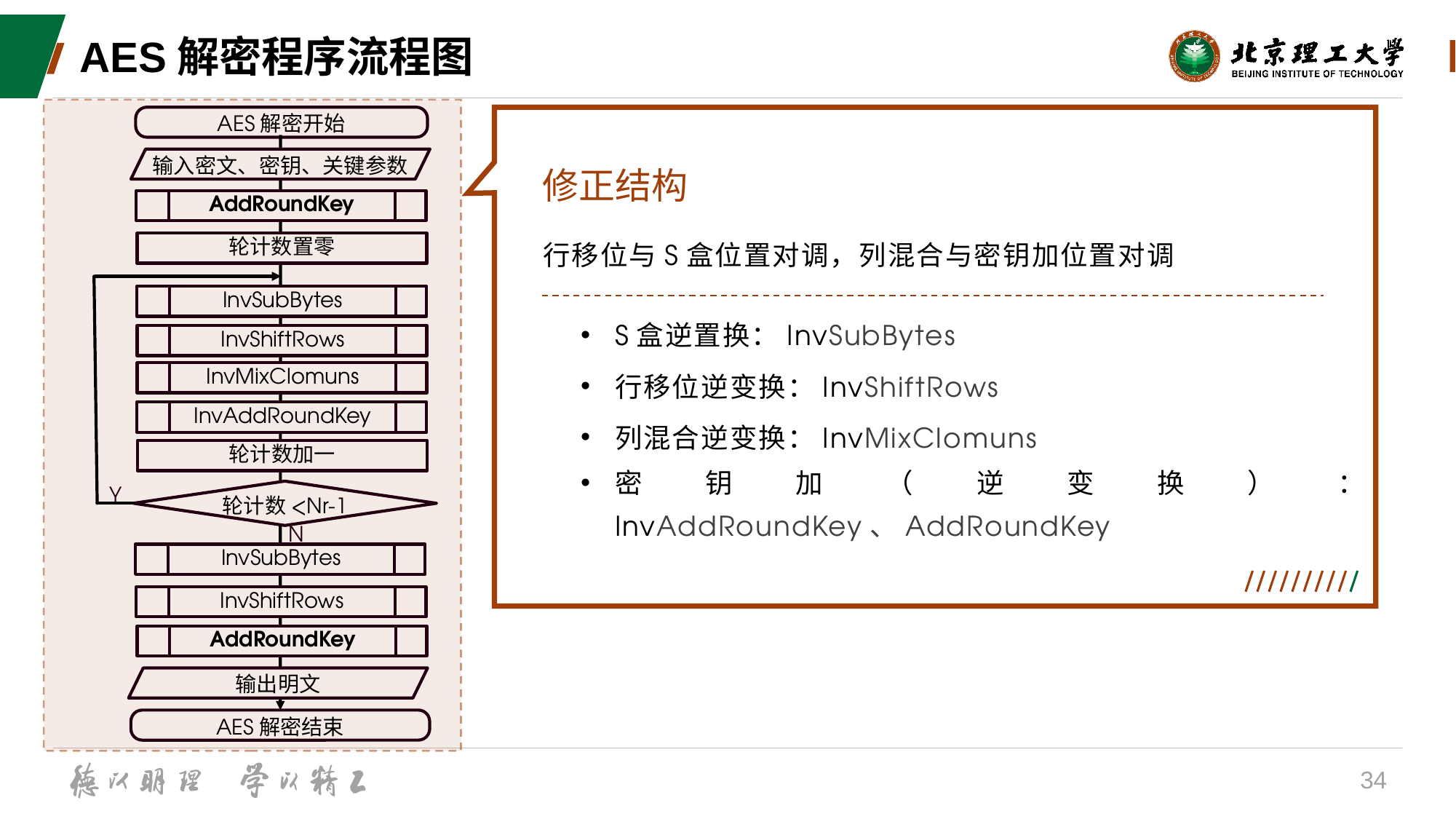

# AES解密程序流程图

AES解密开始

输入密文、密钥、关键参数
修正结构
AddRoundKey

行移位与S盒位置对调，列混合与密钥加位置对调
轮计数置零
轮计数加一
Y
InvSubBytes

InvMixClomuns

InvAddRoundKey

InvShiftRows

S盒逆置换：InvSubBytes
行移位逆变换：InvShiftRows
列混合逆变换：InvMixClomuns
密钥加（逆变换）：InvAddRoundKey、AddRoundKey
轮计数<Nr-1
N
InvSubBytes

InvShiftRows

AddRoundKey

输出明文
AES解密结束